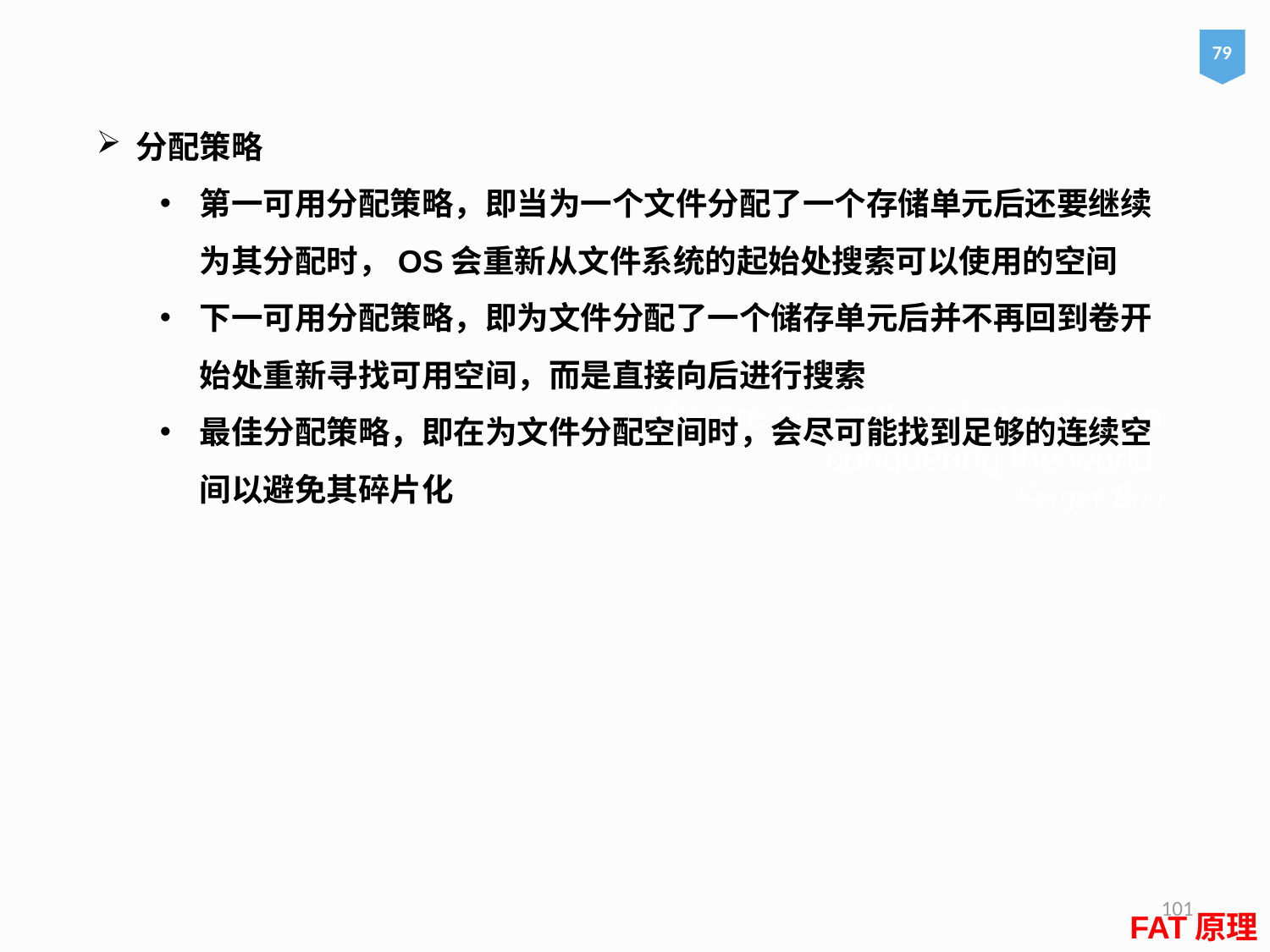

79
分配策略
第一可用分配策略，即当为一个文件分配了一个存储单元后还要继续为其分配时，OS会重新从文件系统的起始处搜索可以使用的空间
下一可用分配策略，即为文件分配了一个储存单元后并不再回到卷开始处重新寻找可用空间，而是直接向后进行搜索
最佳分配策略，即在为文件分配空间时，会尽可能找到足够的连续空间以避免其碎片化

# We are currently not planning on conquering the world. – Sergey Brin
101
FAT原理